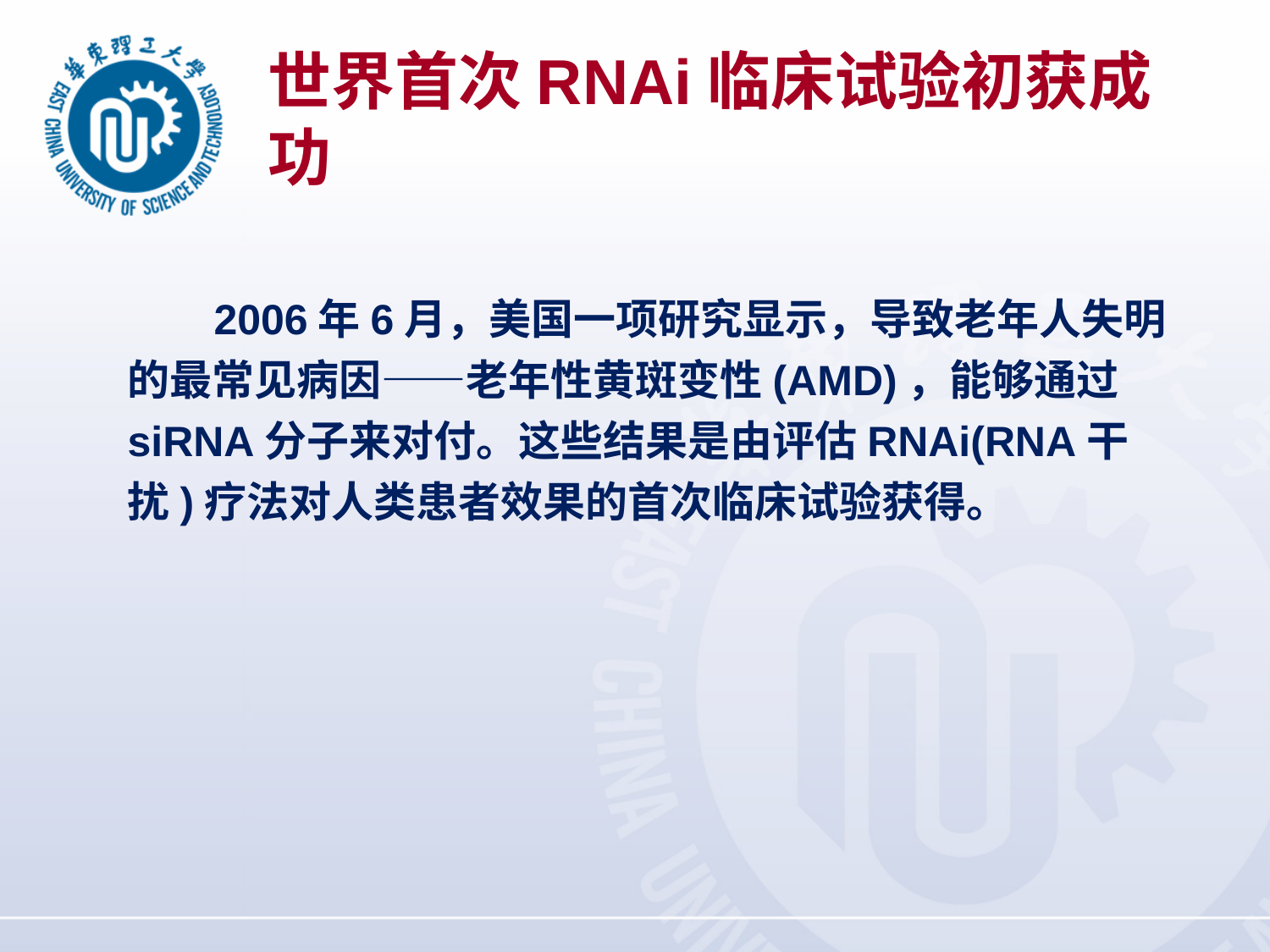

# 世界首次RNAi临床试验初获成功
2006年6月，美国一项研究显示，导致老年人失明的最常见病因——老年性黄斑变性(AMD)，能够通过siRNA分子来对付。这些结果是由评估RNAi(RNA干扰)疗法对人类患者效果的首次临床试验获得。